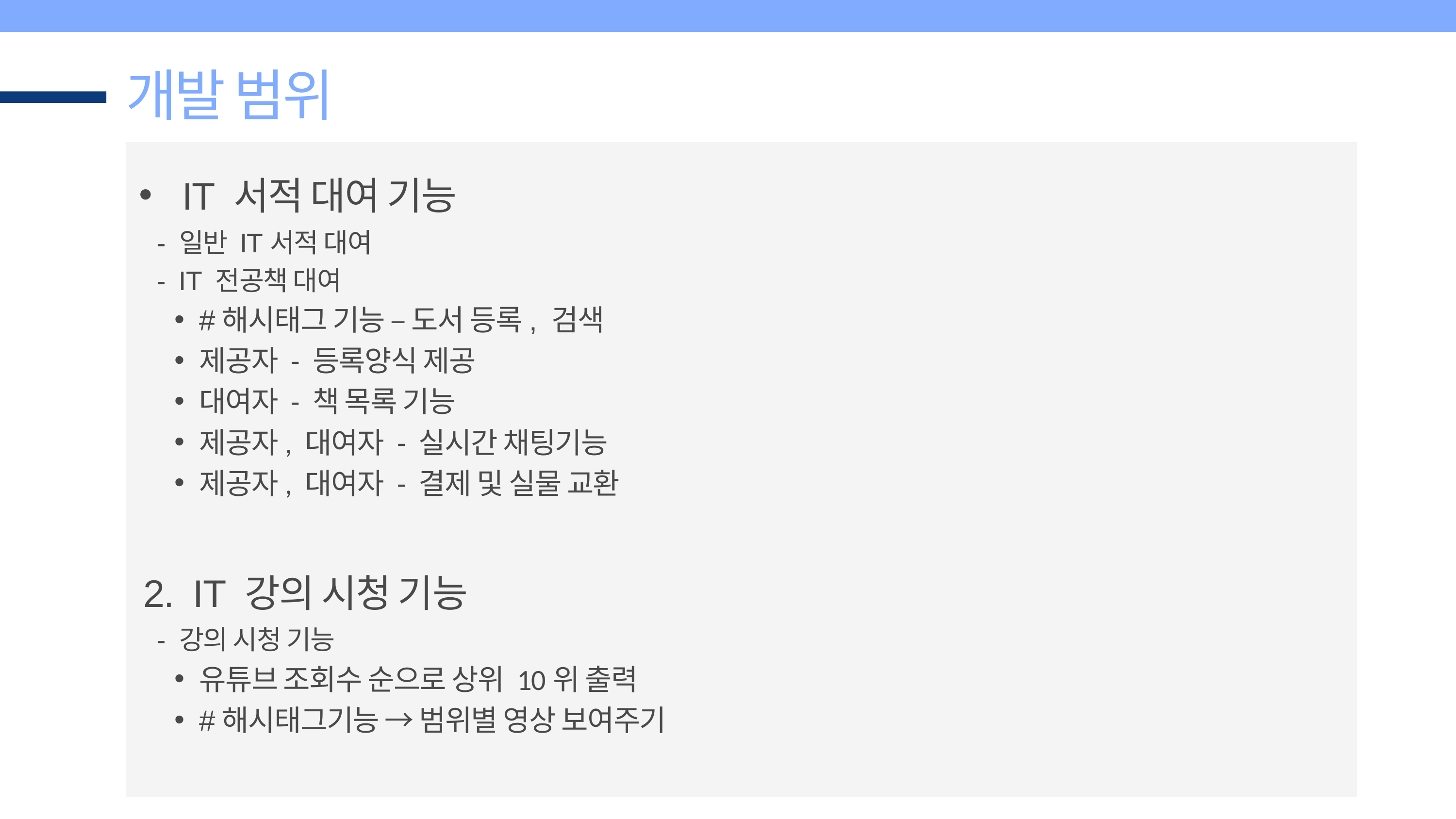

개발 범위

 IT 서적 대여 기능

 - 일반 IT서적 대여
 -  IT 전공책 대여
#해시태그 기능 – 도서 등록, 검색
제공자 - 등록양식 제공
대여자 - 책 목록 기능
제공자, 대여자 - 실시간 채팅기능
제공자, 대여자 - 결제 및 실물 교환

2.  IT 강의 시청 기능

 - 강의 시청 기능
유튜브 조회수 순으로 상위 10위 출력
#해시태그기능 → 범위별 영상 보여주기